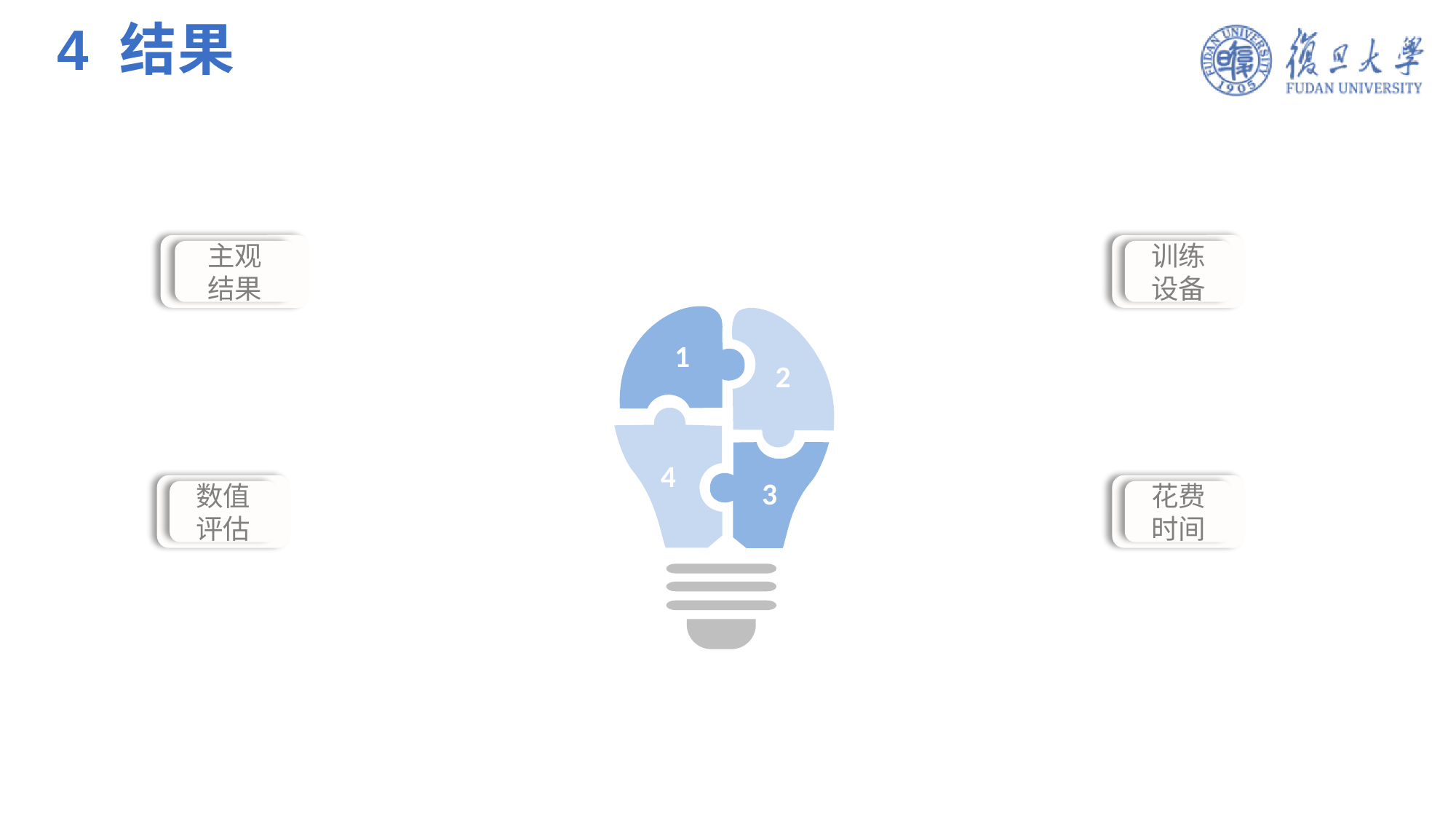

# 4 结果

主观
结果

训练设备

1
2
4
3

数值评估

花费时间